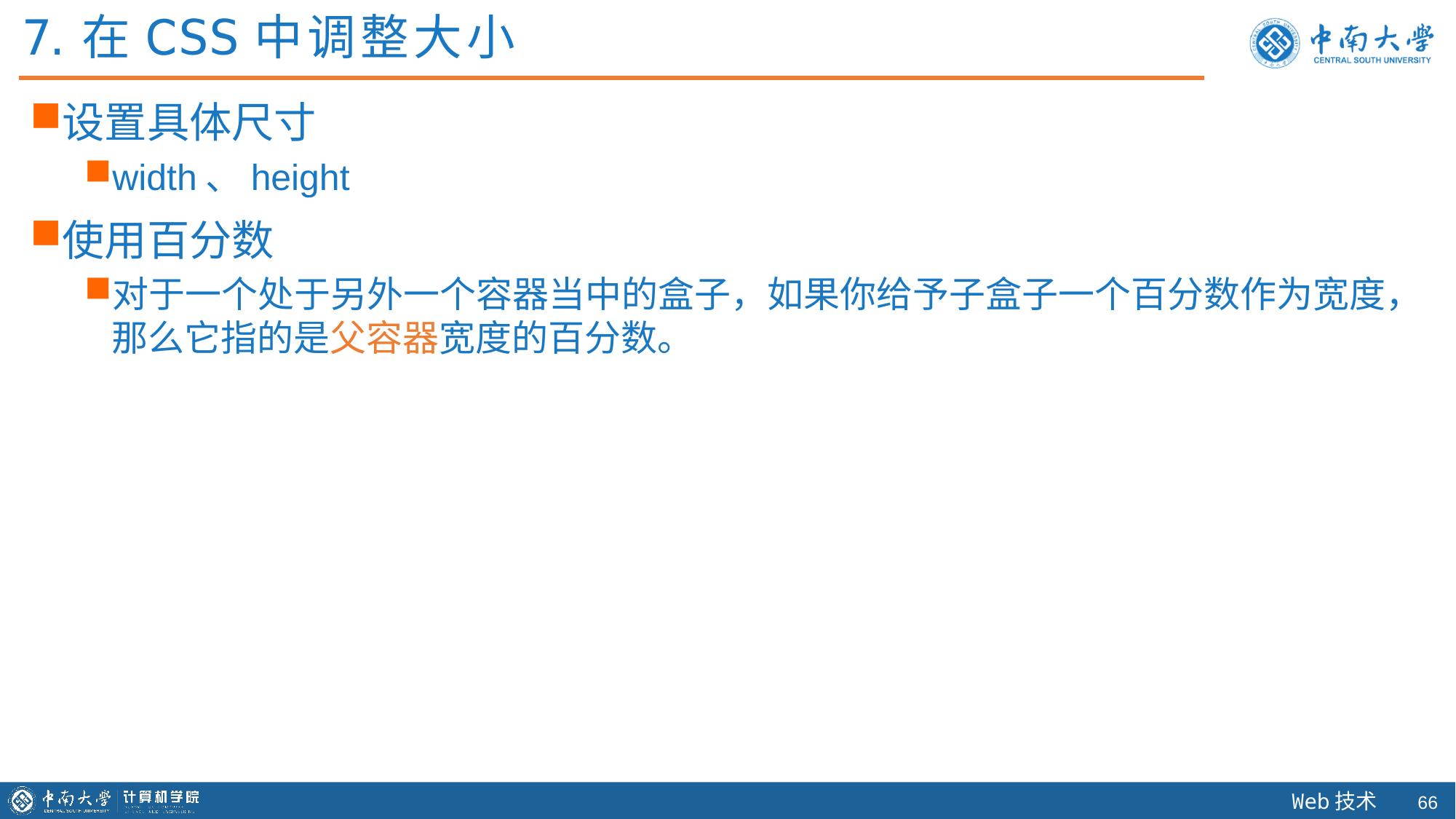

7.在CSS中调整大小

设置具体尺寸
width、height
使用百分数
对于一个处于另外一个容器当中的盒子，如果你给予子盒子一个百分数作为宽度，那么它指的是父容器宽度的百分数。

66